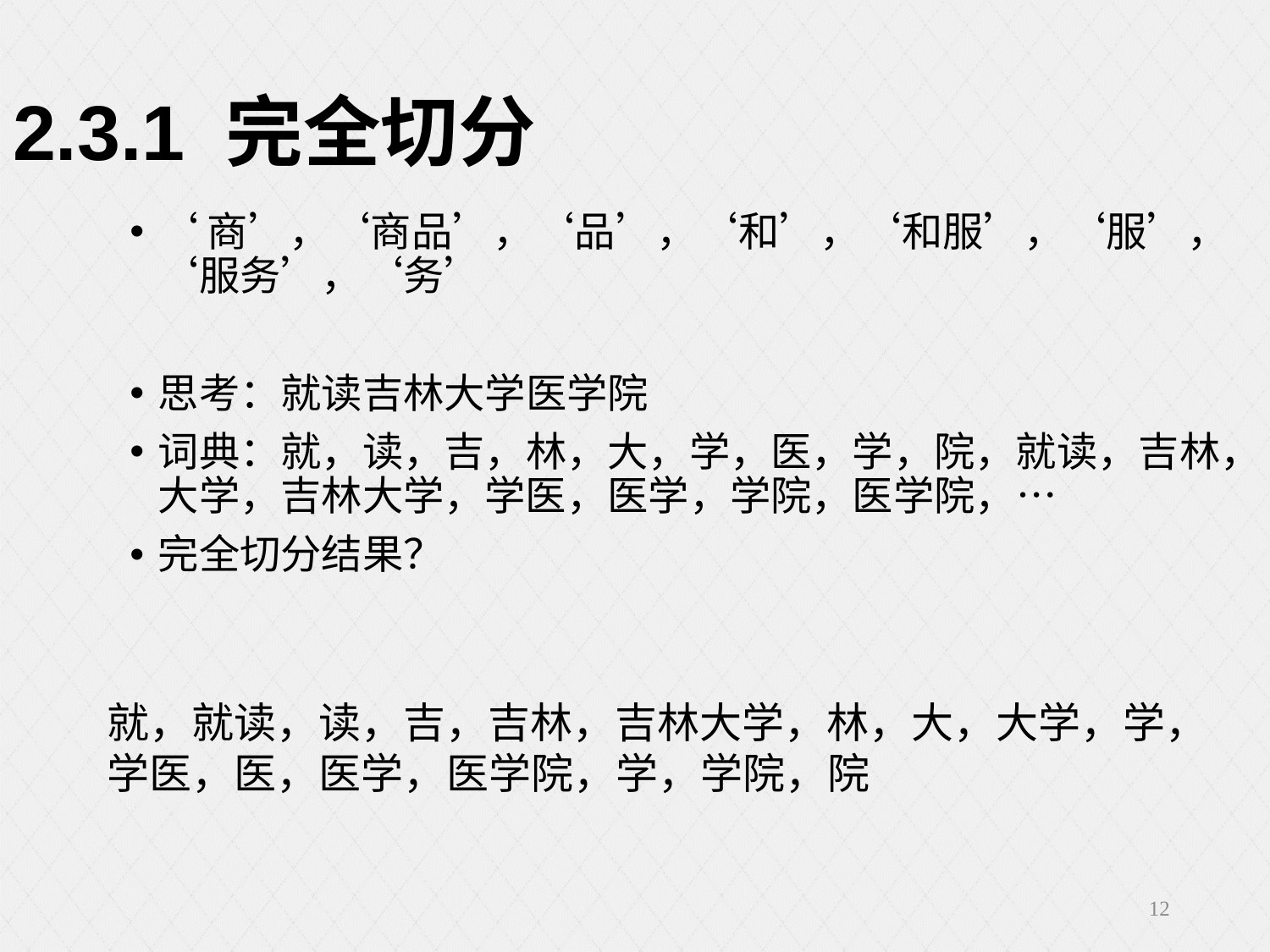

2.3.1 完全切分
‘商’，‘商品’，‘品’，‘和’，‘和服’，‘服’，‘服务’，‘务’

思考：就读吉林大学医学院
词典：就，读，吉，林，大，学，医，学，院，就读，吉林，大学，吉林大学，学医，医学，学院，医学院，…
完全切分结果？

就，就读，读，吉，吉林，吉林大学，林，大，大学，学，学医，医，医学，医学院，学，学院，院
12